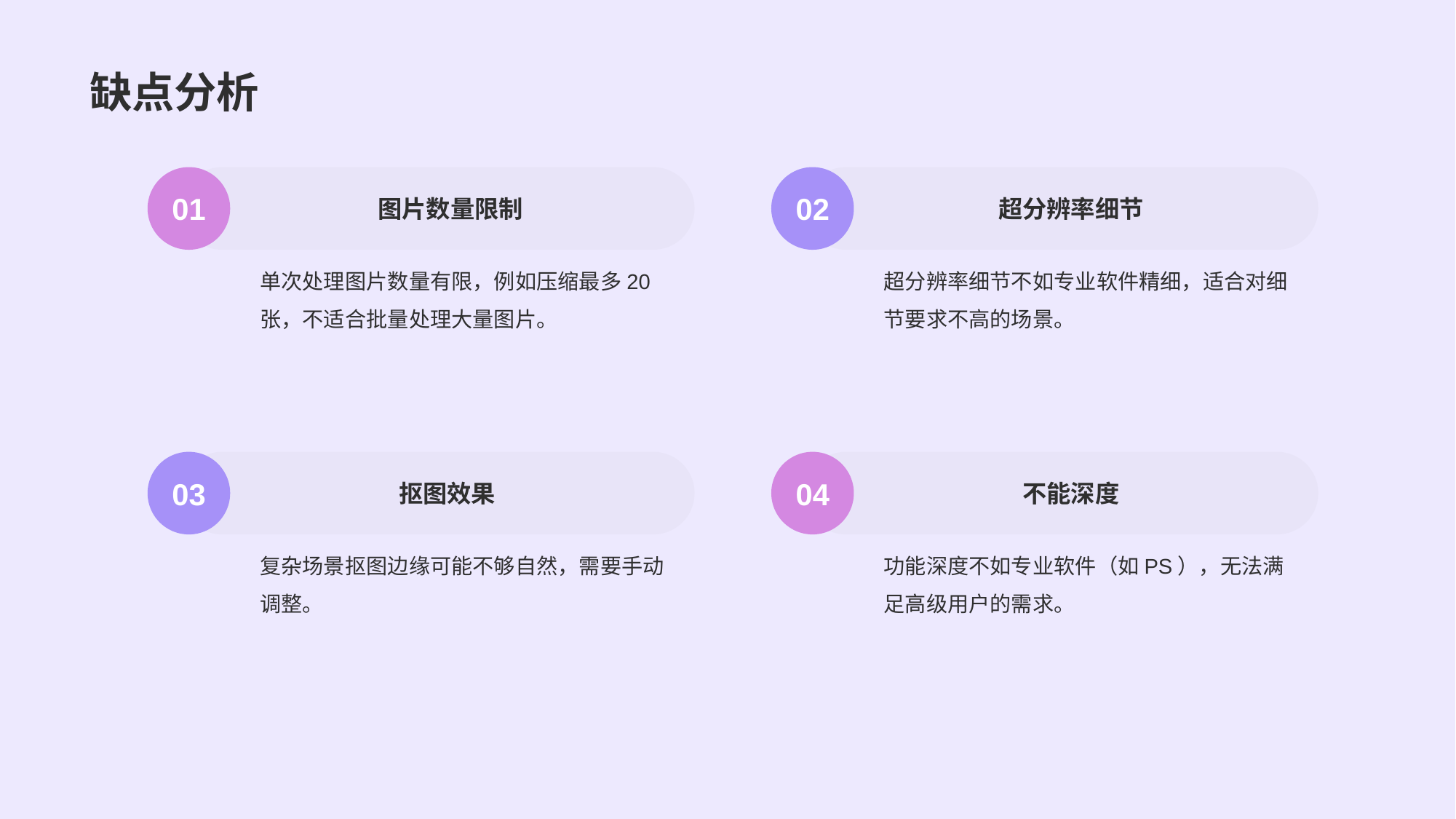

# 缺点分析
01
   图片数量限制
02
  超分辨率细节
单次处理图片数量有限，例如压缩最多20张，不适合批量处理大量图片。
超分辨率细节不如专业软件精细，适合对细节要求不高的场景。
03
  抠图效果
04
  不能深度
复杂场景抠图边缘可能不够自然，需要手动调整。
功能深度不如专业软件（如PS），无法满足高级用户的需求。